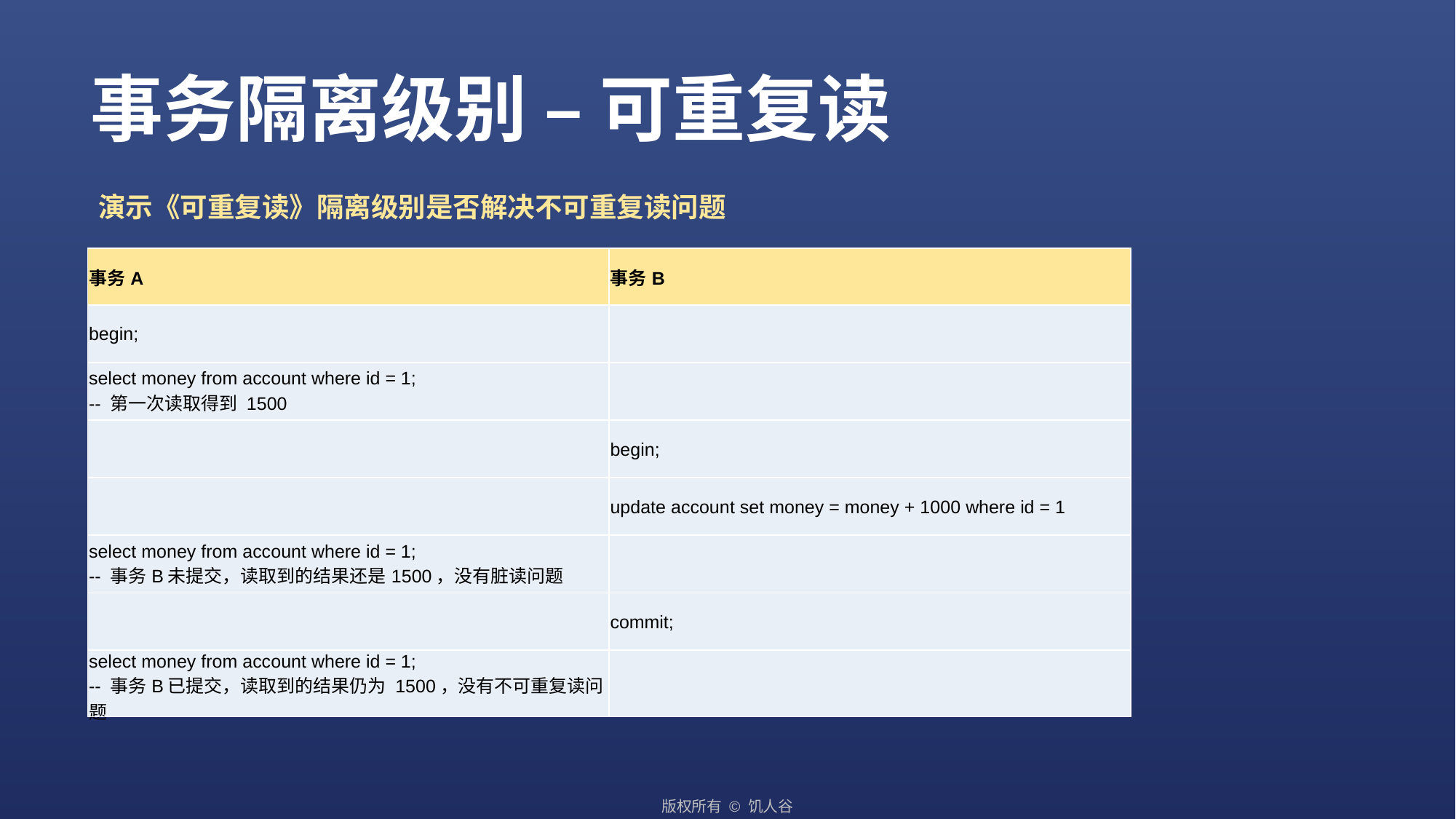

事务隔离级别 – 可重复读
演示《可重复读》隔离级别是否解决不可重复读问题
| 事务A | 事务B |
| --- | --- |
| begin; |  |
| select money from account where id = 1; -- 第一次读取得到 1500 |  |
|  | begin; |
|  | update account set money = money + 1000 where id = 1 |
| select money from account where id = 1; -- 事务B未提交，读取到的结果还是1500，没有脏读问题 |  |
|  | commit; |
| select money from account where id = 1; -- 事务B已提交，读取到的结果仍为 1500，没有不可重复读问题 |  |